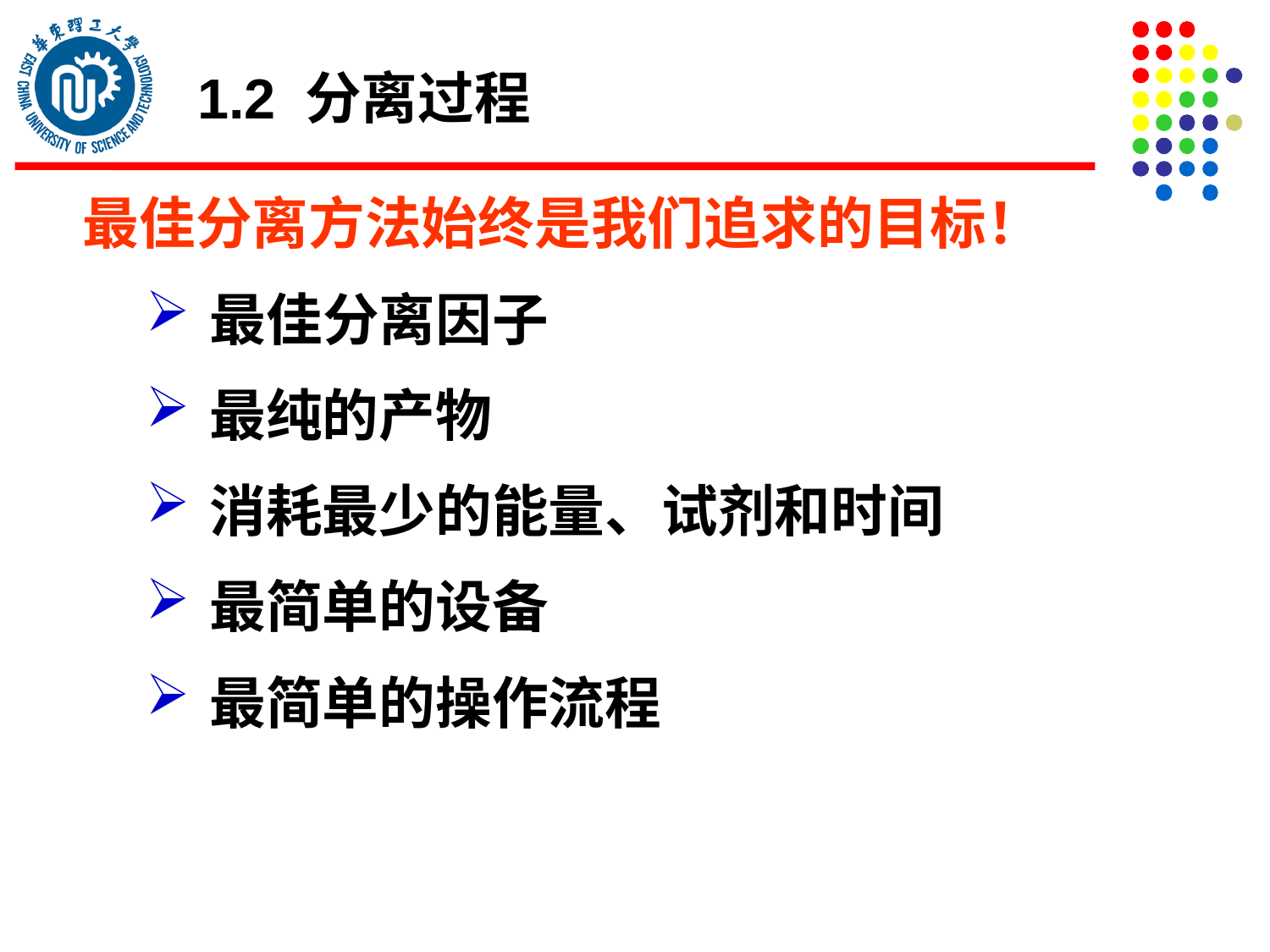

1.2 分离过程
最佳分离方法始终是我们追求的目标！
最佳分离因子
最纯的产物
消耗最少的能量、试剂和时间
最简单的设备
最简单的操作流程
23